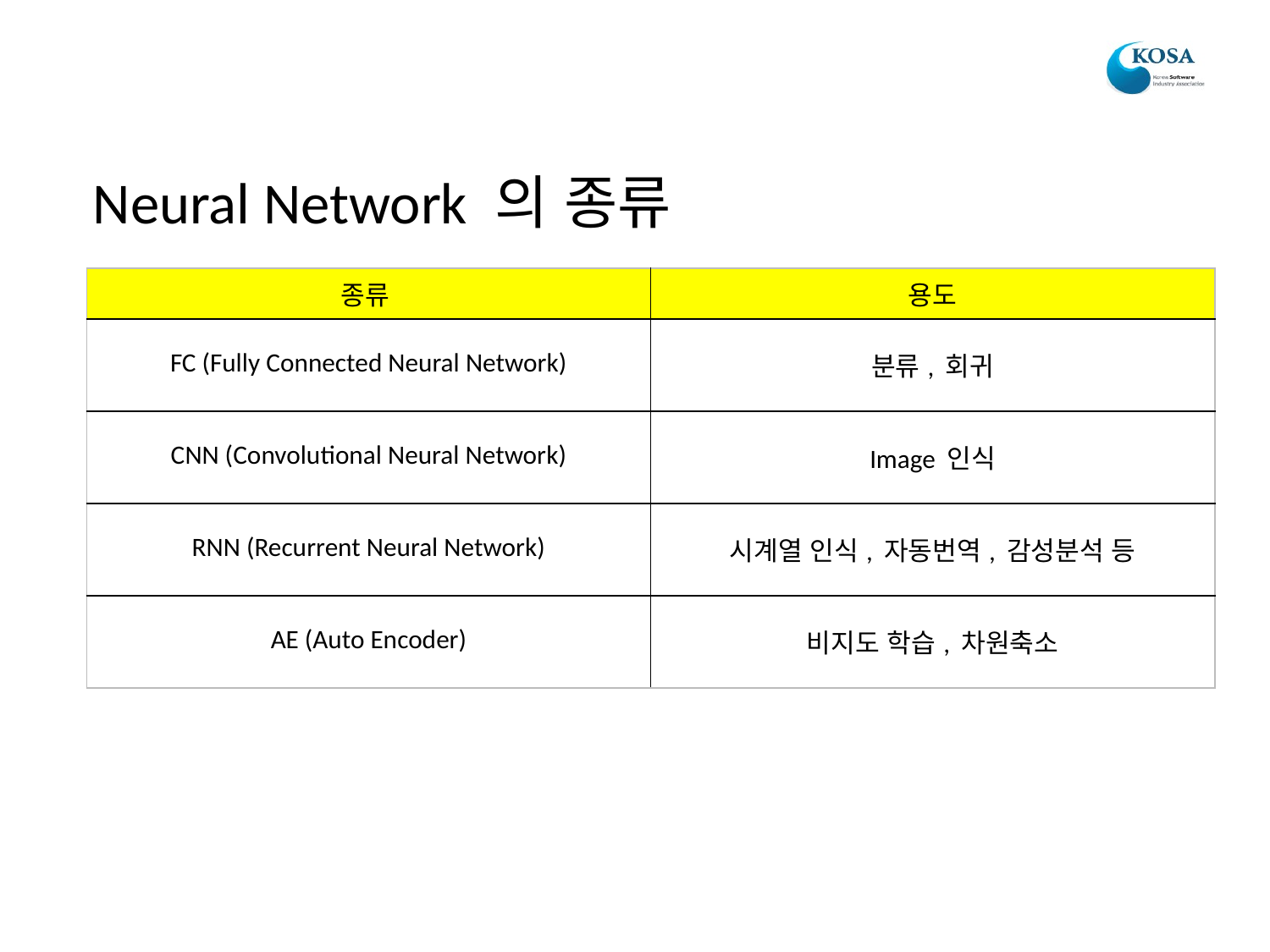

Neural Network 의 종류
| 종류 | 용도 |
| --- | --- |
| FC (Fully Connected Neural Network) | 분류, 회귀 |
| CNN (Convolutional Neural Network) | Image 인식 |
| RNN (Recurrent Neural Network) | 시계열 인식, 자동번역, 감성분석 등 |
| AE (Auto Encoder) | 비지도 학습, 차원축소 |